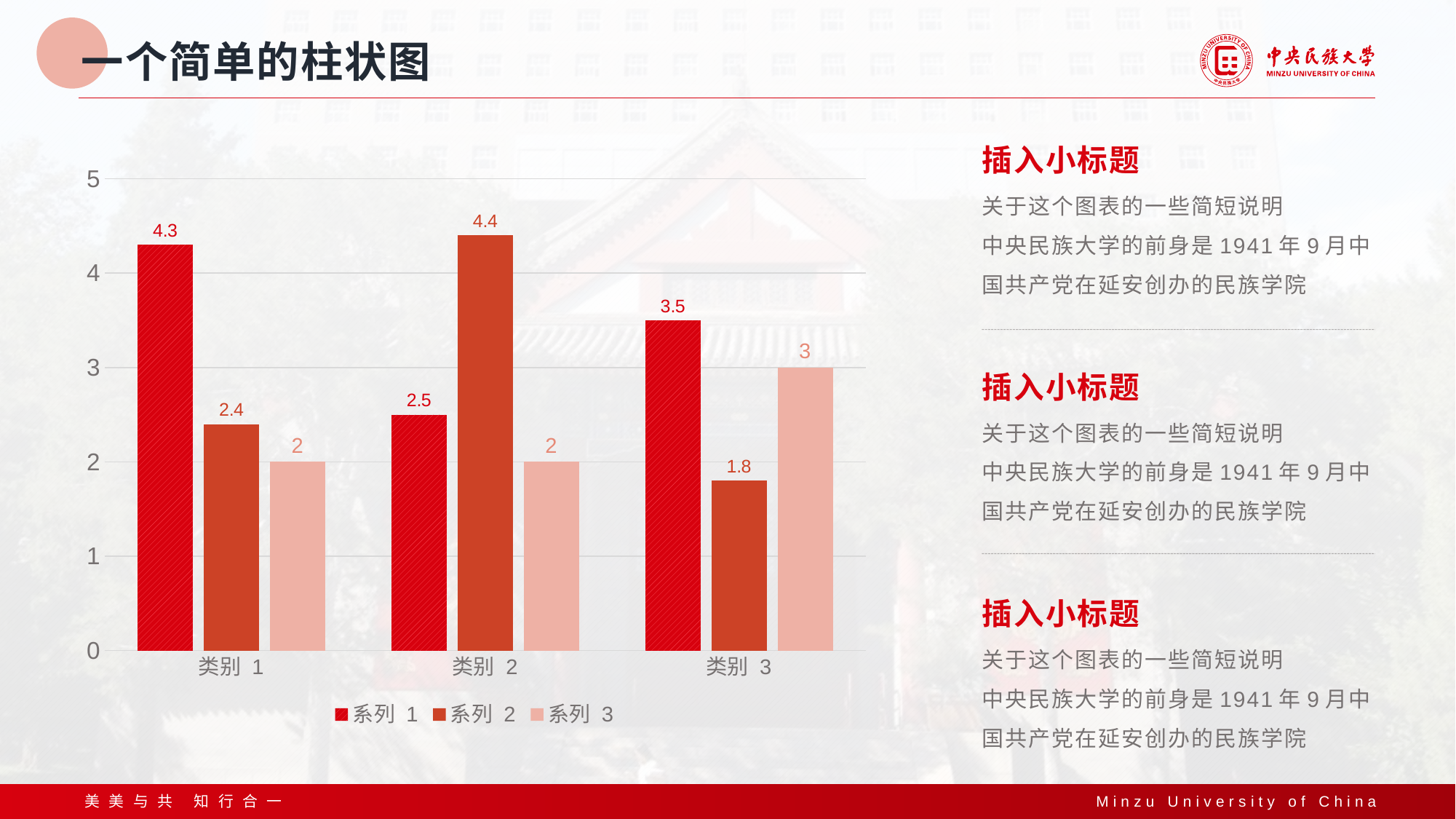

# 一个简单的柱状图
插入小标题
关于这个图表的一些简短说明
中央民族大学的前身是1941年9月中国共产党在延安创办的民族学院

### Chart

| Category | 系列 1 | 系列 2 | 系列 3 |
|---|---|---|---|
| 类别 1 | 4.3 | 2.4 | 2.0 |
| 类别 2 | 2.5 | 4.4 | 2.0 |
| 类别 3 | 3.5 | 1.8 | 3.0 |
插入小标题
关于这个图表的一些简短说明
中央民族大学的前身是1941年9月中国共产党在延安创办的民族学院
插入小标题
关于这个图表的一些简短说明
中央民族大学的前身是1941年9月中国共产党在延安创办的民族学院